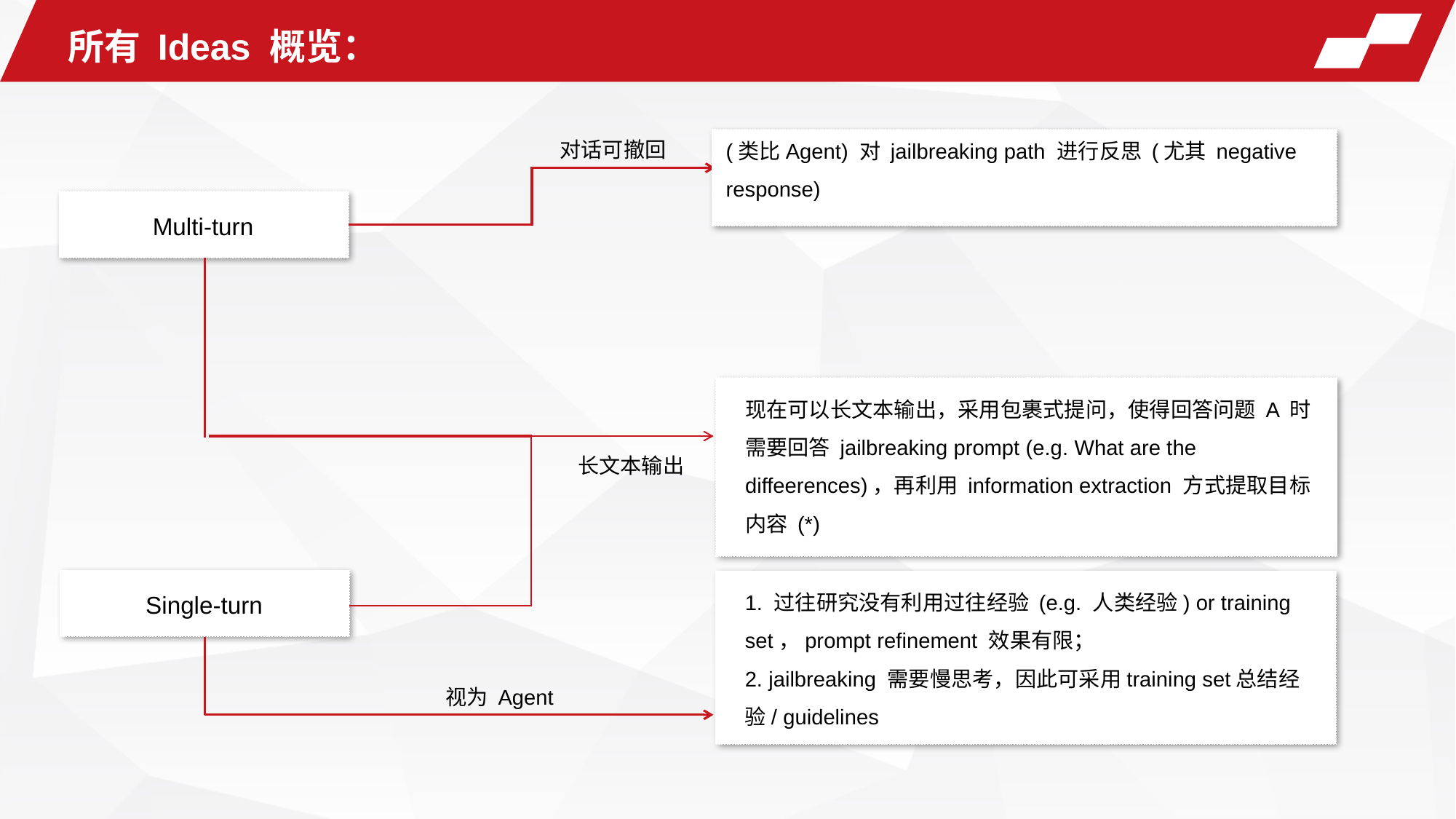

所有 Ideas 概览：
(类比Agent) 对 jailbreaking path 进行反思 (尤其 negative response)

对话可撤回

Multi-turn

现在可以长文本输出，采用包裹式提问，使得回答问题 A 时需要回答 jailbreaking prompt (e.g. What are the diffeerences)，再利用 information extraction 方式提取目标内容 (*)
长文本输出

Single-turn

1. 过往研究没有利用过往经验 (e.g. 人类经验) or training set，prompt refinement 效果有限；
2. jailbreaking 需要慢思考，因此可采用training set总结经验/ guidelines
视为 Agent